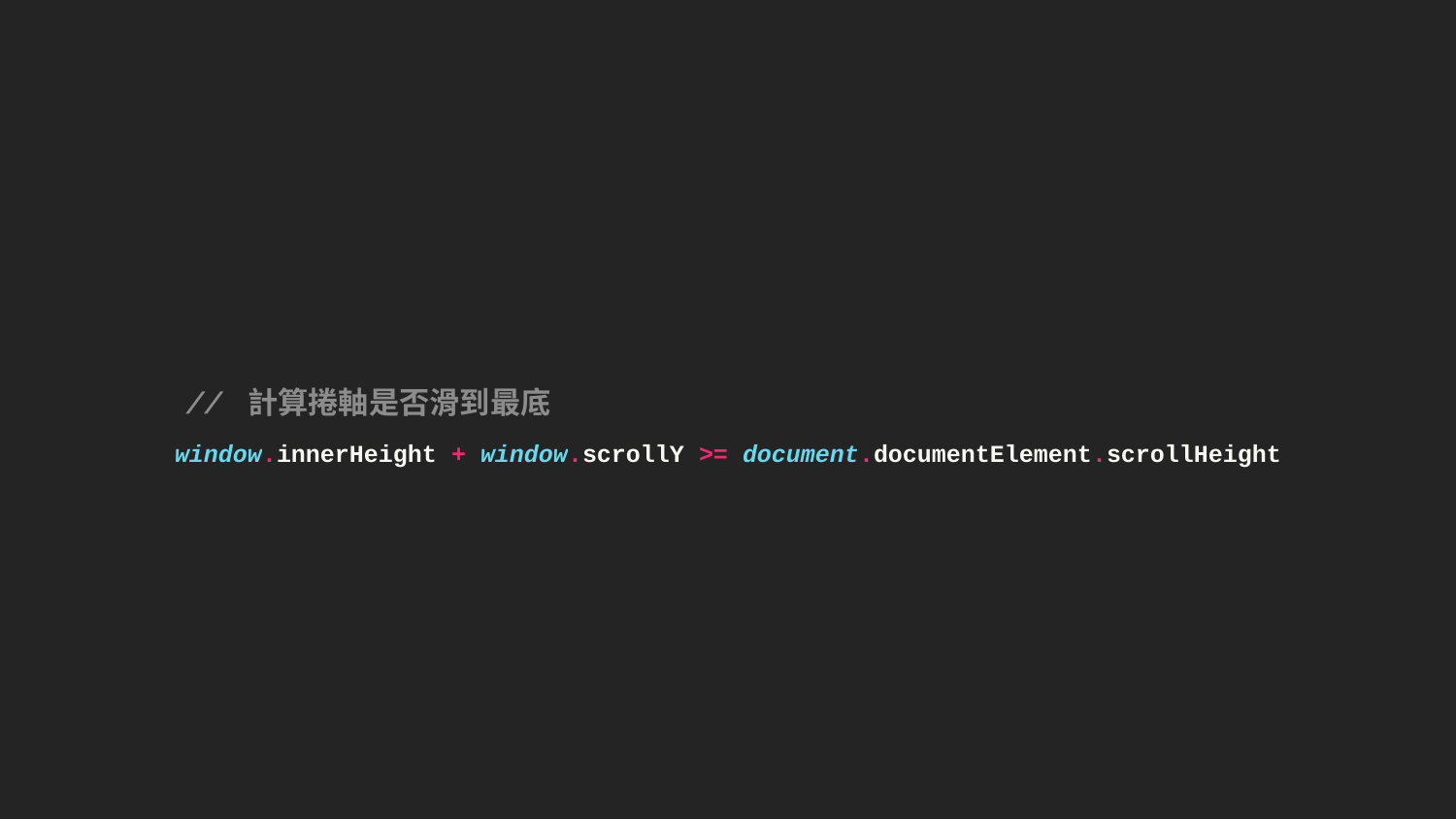

// 計算捲軸是否滑到最底
window.innerHeight + window.scrollY >= document.documentElement.scrollHeight